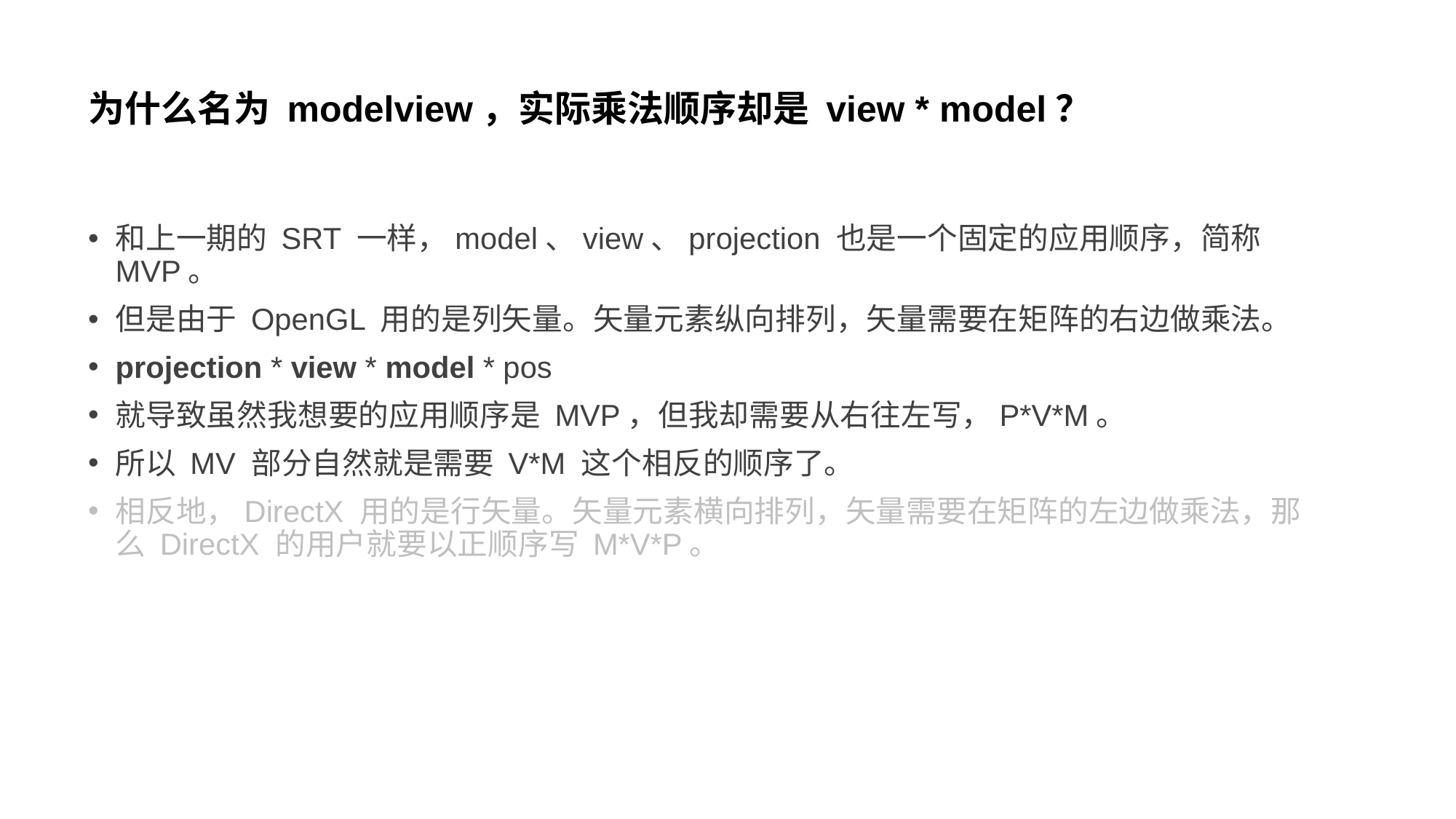

# 为什么名为 modelview，实际乘法顺序却是 view * model？
和上一期的 SRT 一样，model、view、projection 也是一个固定的应用顺序，简称 MVP。
但是由于 OpenGL 用的是列矢量。矢量元素纵向排列，矢量需要在矩阵的右边做乘法。
projection * view * model * pos
就导致虽然我想要的应用顺序是 MVP，但我却需要从右往左写，P*V*M。
所以 MV 部分自然就是需要 V*M 这个相反的顺序了。
相反地，DirectX 用的是行矢量。矢量元素横向排列，矢量需要在矩阵的左边做乘法，那么 DirectX 的用户就要以正顺序写 M*V*P。